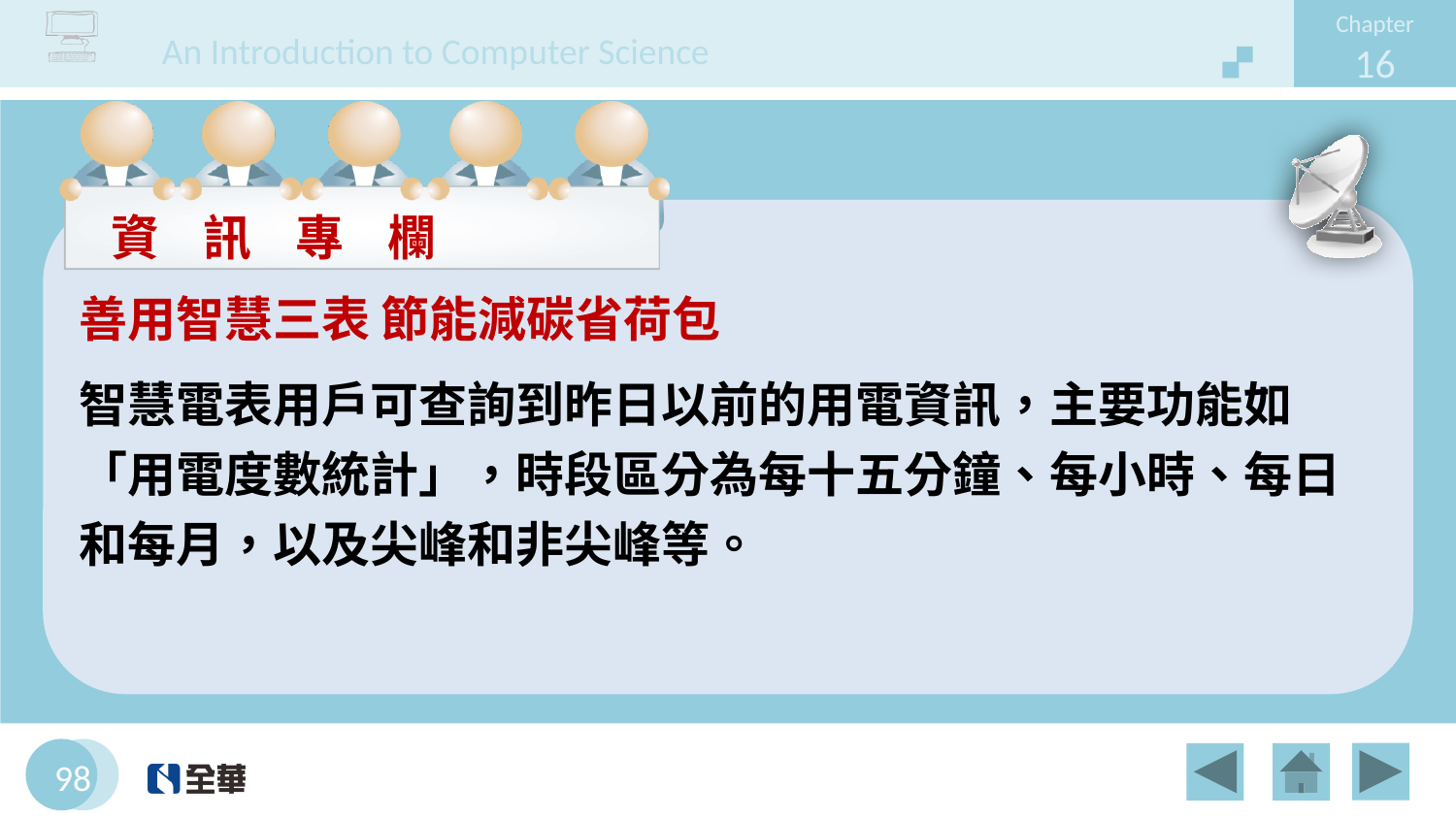

善用智慧三表 節能減碳省荷包
智慧電表用戶可查詢到昨日以前的用電資訊，主要功能如「用電度數統計」，時段區分為每十五分鐘、每小時、每日和每月，以及尖峰和非尖峰等。